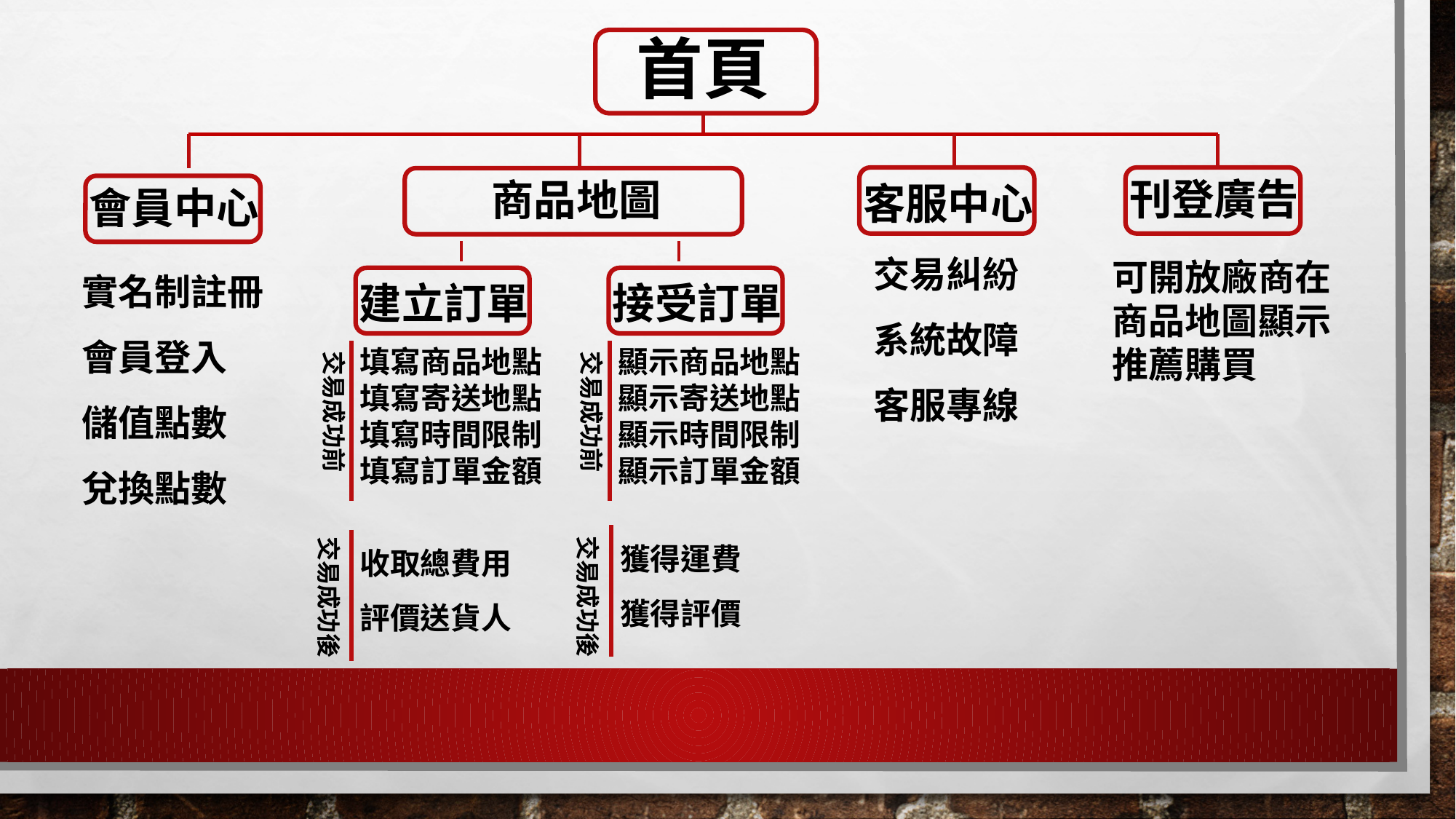

首頁

客服中心
刊登廣告

商品地圖

會員中心

交易糾紛
系統故障
客服專線
實名制註冊
會員登入
儲值點數
兌換點數
可開放廠商在
商品地圖顯示
推薦購買

建立訂單

接受訂單
填寫商品地點
填寫寄送地點
填寫時間限制
填寫訂單金額
顯示商品地點
顯示寄送地點
顯示時間限制
顯示訂單金額
交易成功前
交易成功前
獲得運費
獲得評價
收取總費用
評價送貨人

交易成功後
交易成功後